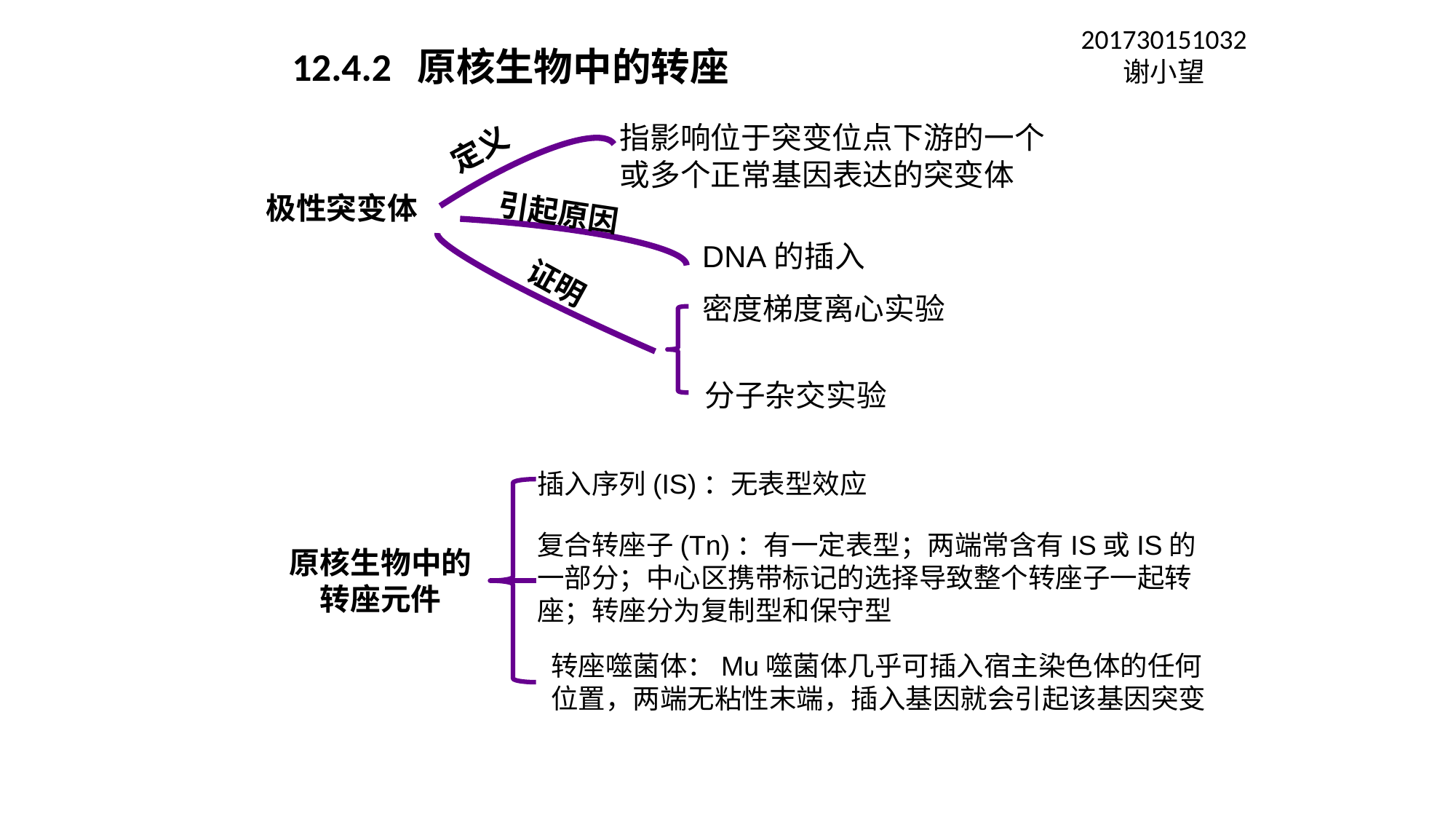

201730151032
谢小望
# 12.4.2  原核生物中的转座
指影响位于突变位点下游的一个或多个正常基因表达的突变体
定义
极性突变体
引起原因

DNA的插入
证明
密度梯度离心实验

分子杂交实验
插入序列(IS)：无表型效应

复合转座子(Tn)：有一定表型；两端常含有IS或IS的一部分；中心区携带标记的选择导致整个转座子一起转座；转座分为复制型和保守型
原核生物中的转座元件
转座噬菌体：Mu噬菌体几乎可插入宿主染色体的任何位置，两端无粘性末端，插入基因就会引起该基因突变